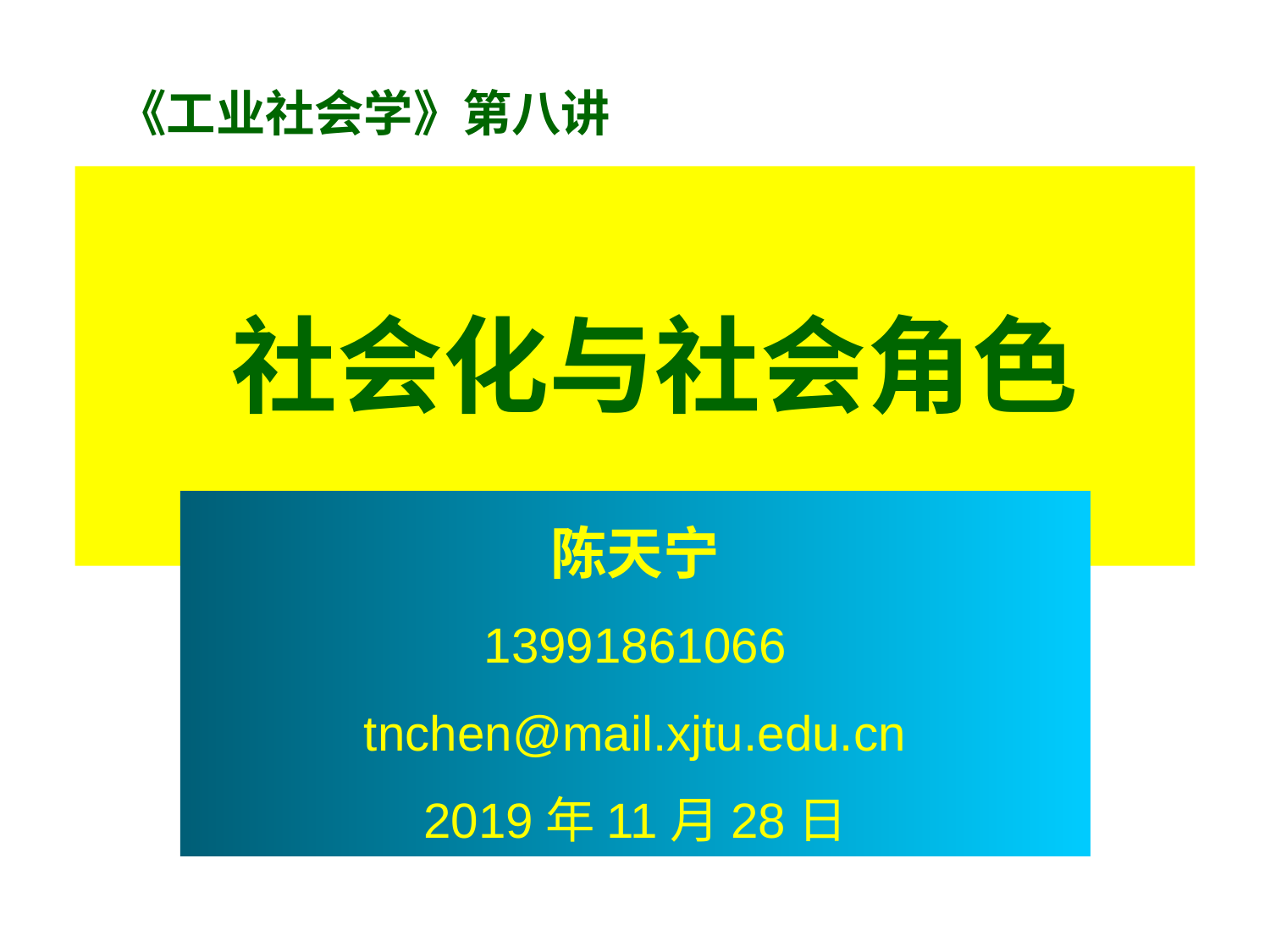

《工业社会学》第八讲
# 社会化与社会角色
陈天宁
13991861066
tnchen@mail.xjtu.edu.cn
2019年11月28日

1